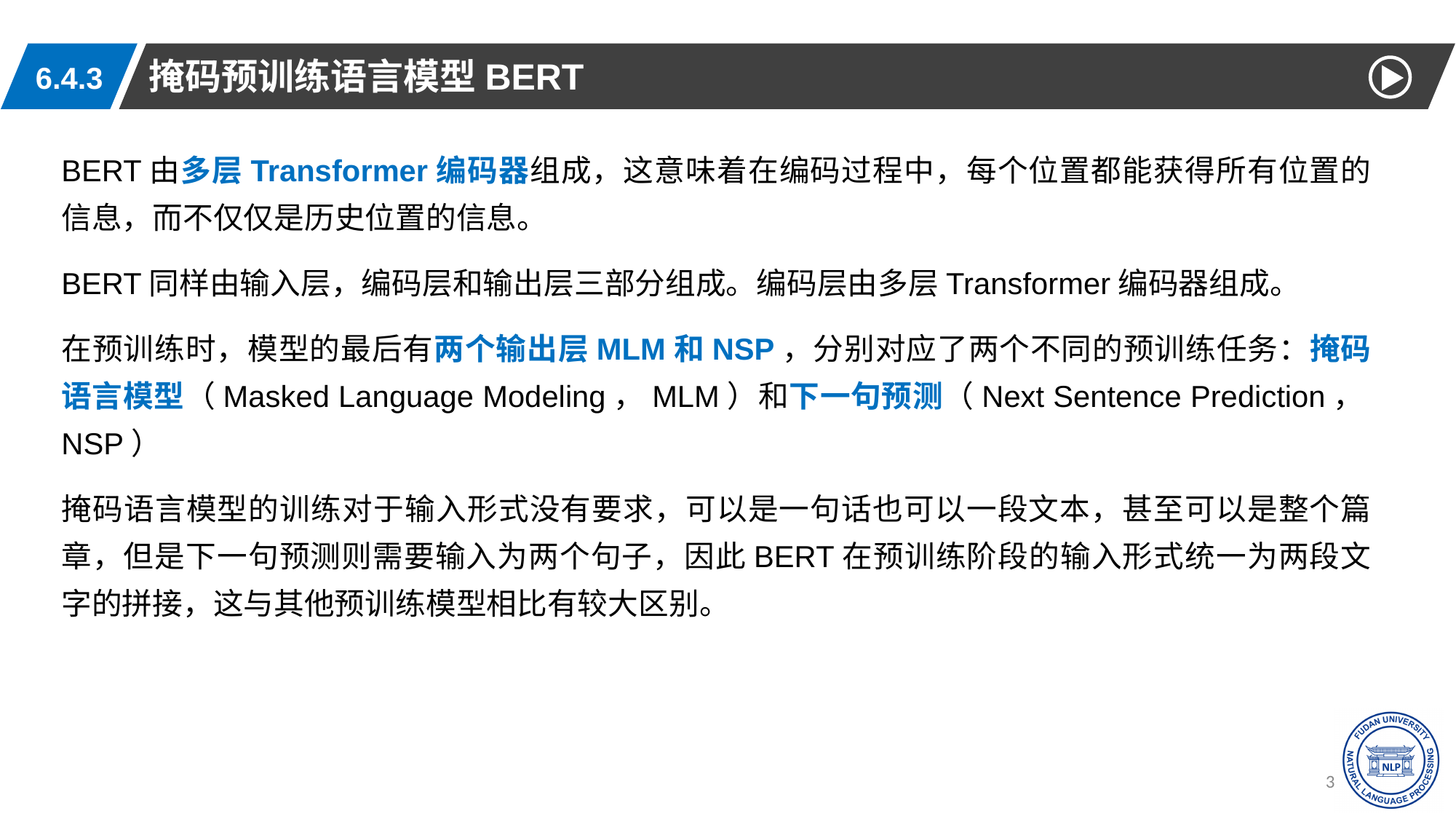

掩码预训练语言模型BERT
6.4.3

BERT由多层Transformer编码器组成，这意味着在编码过程中，每个位置都能获得所有位置的信息，而不仅仅是历史位置的信息。
BERT同样由输入层，编码层和输出层三部分组成。编码层由多层Transformer编码器组成。
在预训练时，模型的最后有两个输出层MLM和NSP，分别对应了两个不同的预训练任务：掩码语言模型（Masked Language Modeling，MLM）和下一句预测（Next Sentence Prediction，NSP）
掩码语言模型的训练对于输入形式没有要求，可以是一句话也可以一段文本，甚至可以是整个篇章，但是下一句预测则需要输入为两个句子，因此BERT在预训练阶段的输入形式统一为两段文字的拼接，这与其他预训练模型相比有较大区别。
38